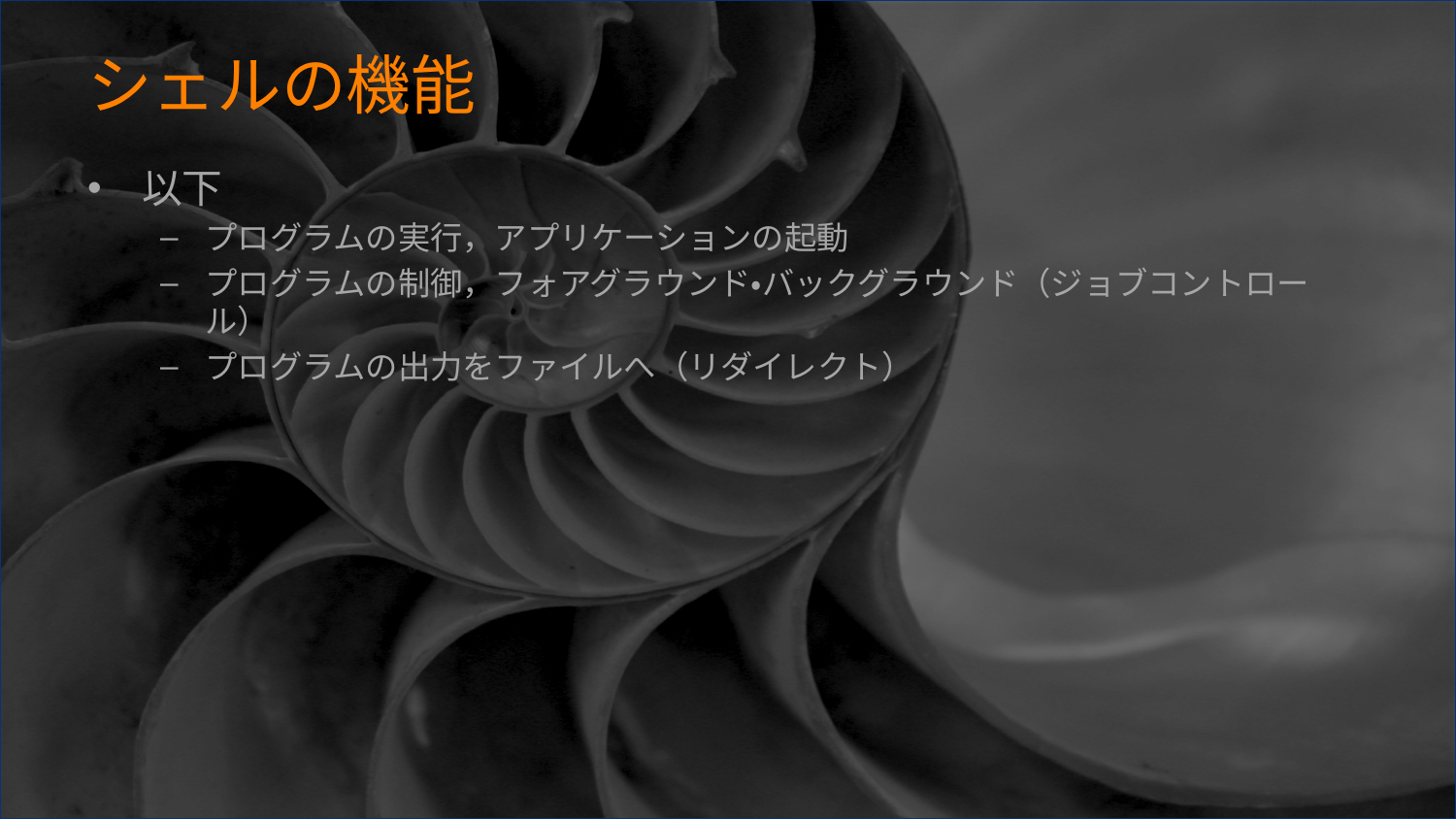

# シェルの機能
以下
プログラムの実行，アプリケーションの起動
プログラムの制御，フォアグラウンド・バックグラウンド（ジョブコントロール）
プログラムの出力をファイルへ（リダイレクト）